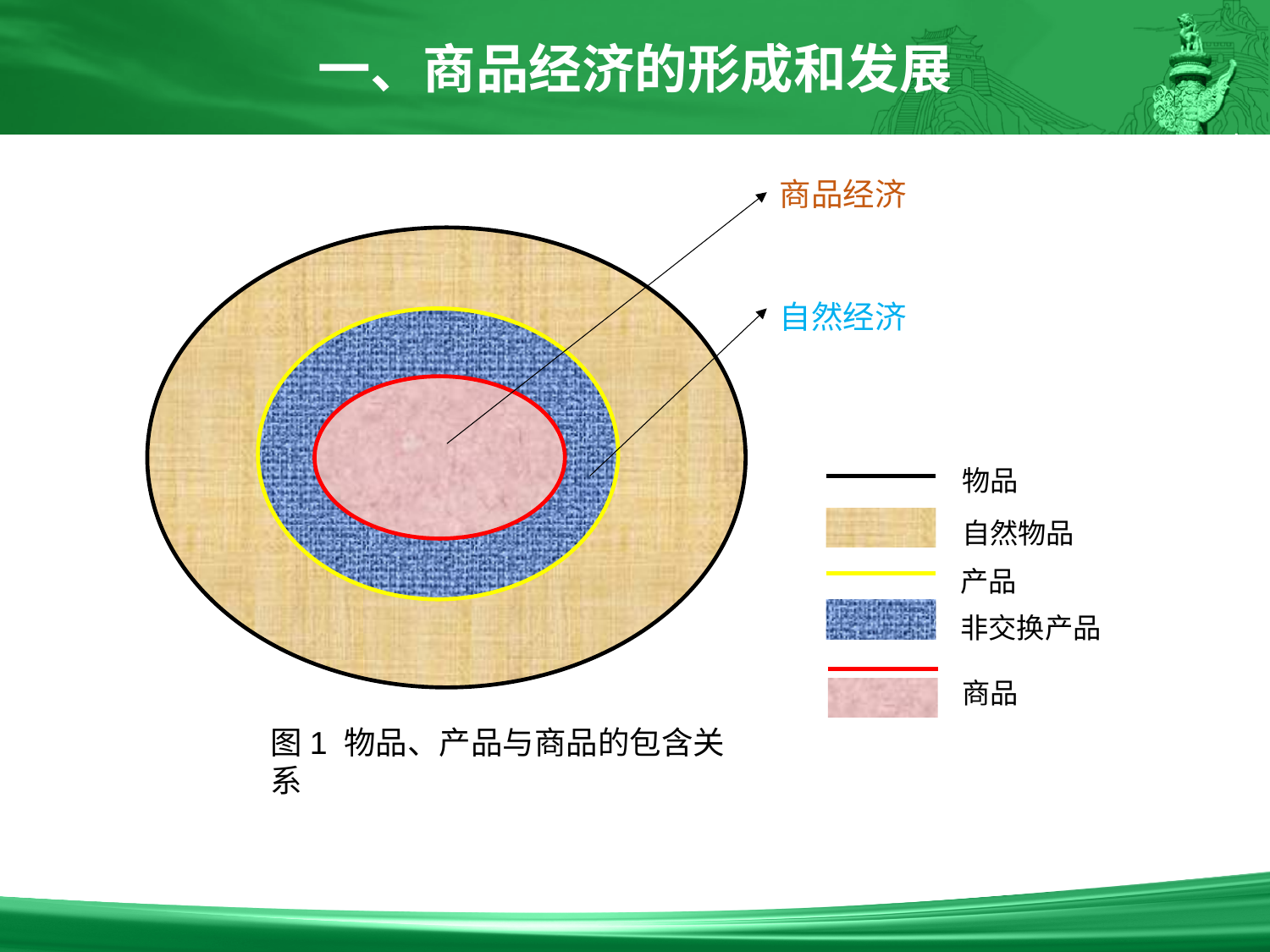

一、商品经济的形成和发展
2/26
商品经济

自然经济

物品

自然物品
产品

非交换产品
商品

图1 物品、产品与商品的包含关系